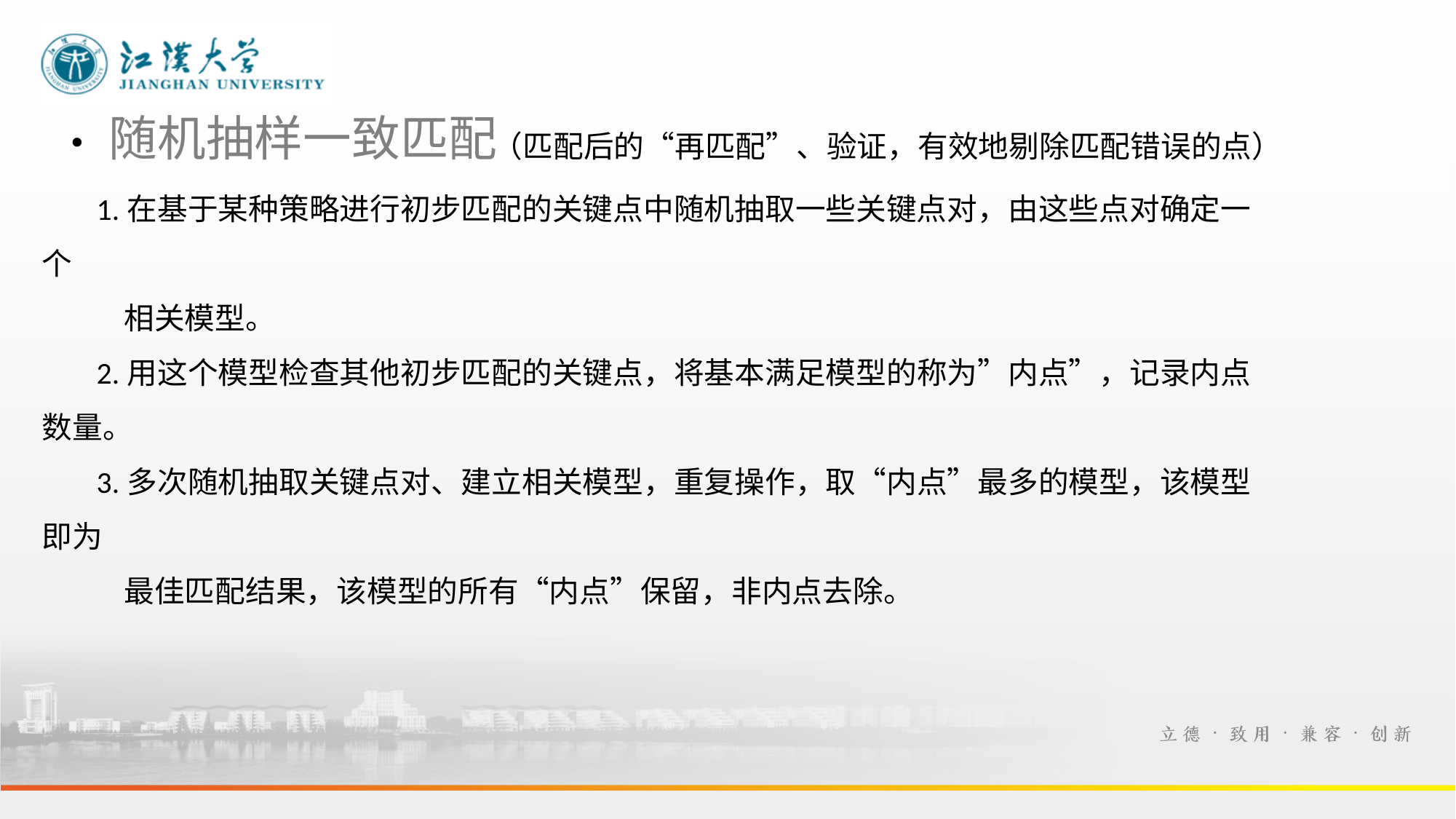

· 随机抽样一致匹配
（匹配后的“再匹配”、验证，有效地剔除匹配错误的点）
1.在基于某种策略进行初步匹配的关键点中随机抽取一些关键点对，由这些点对确定一个
   相关模型。
2.用这个模型检查其他初步匹配的关键点，将基本满足模型的称为”内点”，记录内点数量。
3.多次随机抽取关键点对、建立相关模型，重复操作，取“内点”最多的模型，该模型即为
   最佳匹配结果，该模型的所有“内点”保留，非内点去除。